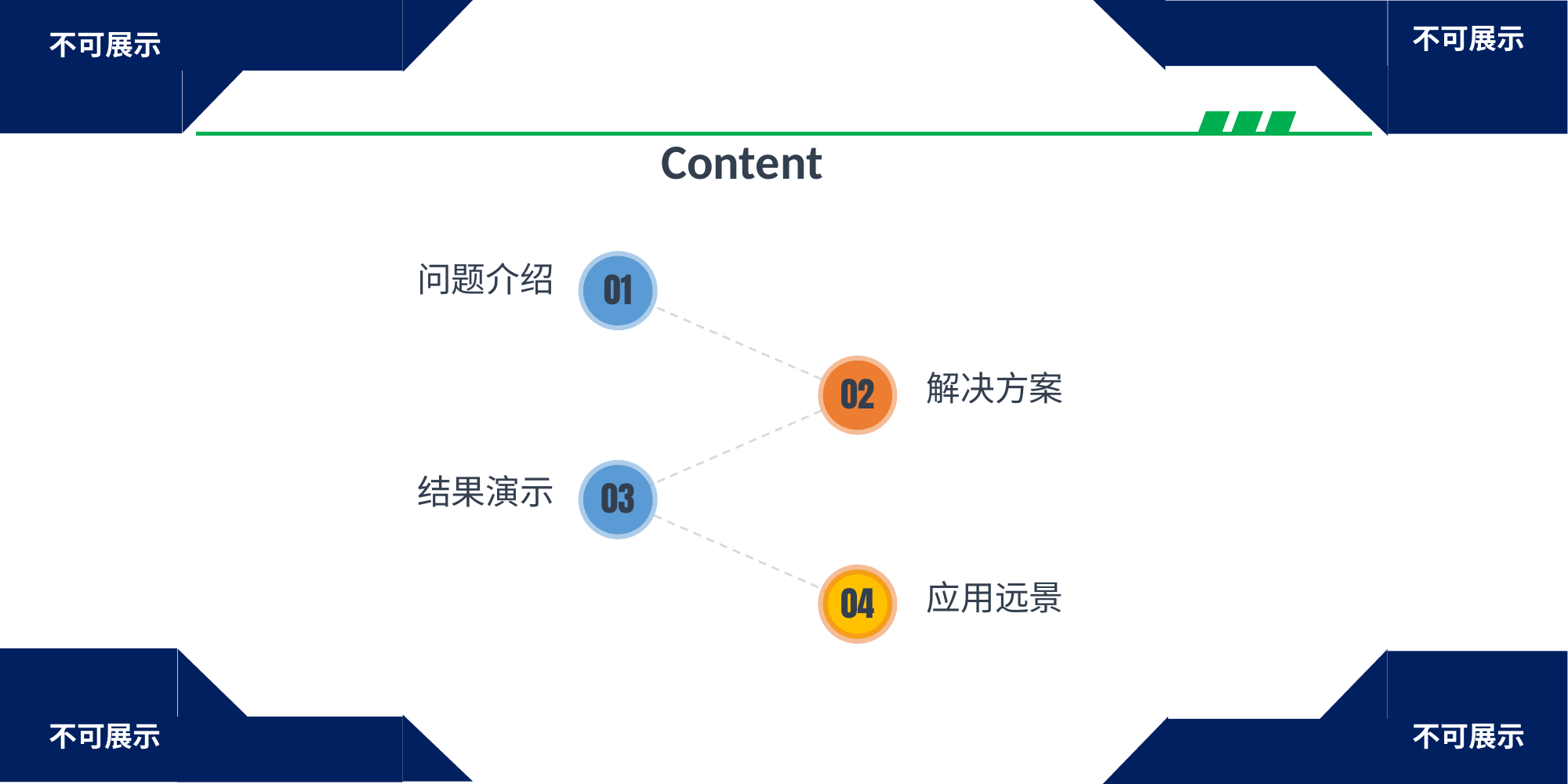

Content
问题介绍
01
02
解决方案
结果演示
03
04
应用远景